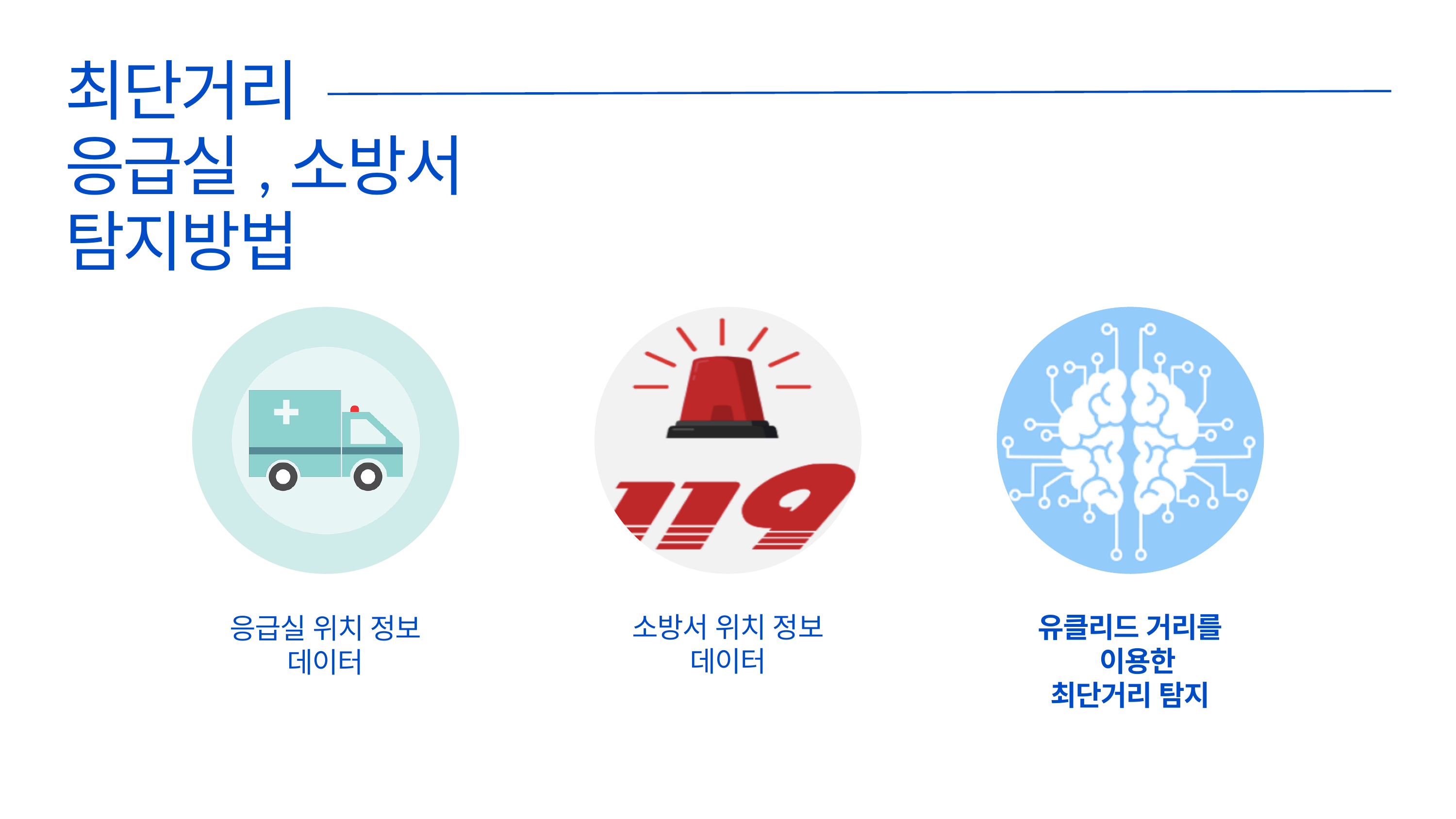

최단거리
응급실,소방서
탐지방법

소방서 위치 정보
데이터
유클리드 거리를
 이용한
최단거리 탐지
응급실 위치 정보 데이터